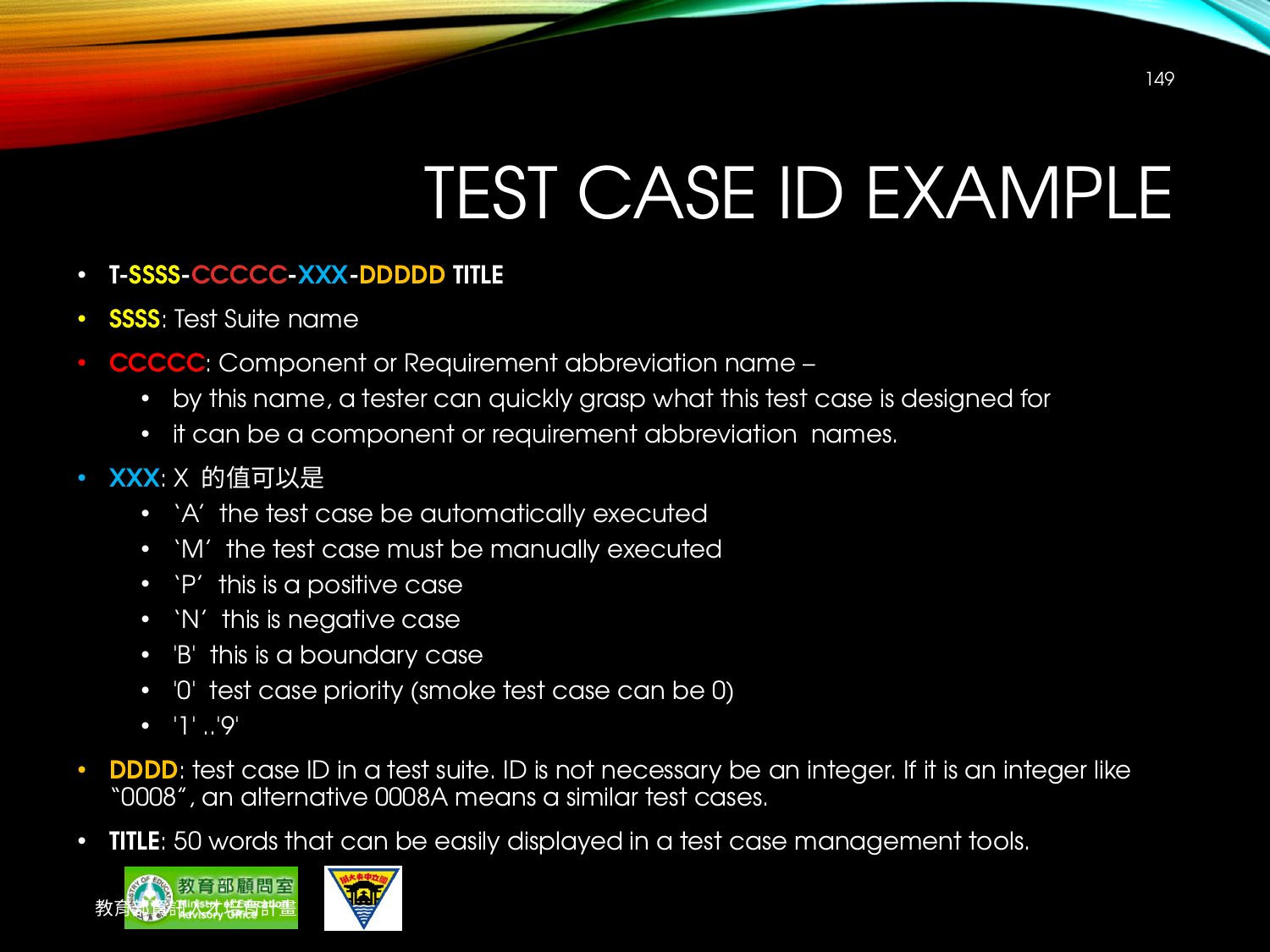

149
# Test Case ID example
T-SSSS-CCCCC-XXX-DDDDD TITLE
SSSS: Test Suite name
CCCCC: Component or Requirement abbreviation name –
by this name, a tester can quickly grasp what this test case is designed for
it can be a component or requirement abbreviation  names.
XXX: X 的值可以是
‘A’  the test case be automatically executed
‘M’  the test case must be manually executed
‘P’  this is a positive case
‘N’  this is negative case
'B'  this is a boundary case
'0'  test case priority (smoke test case can be 0)
'1' ..'9'
DDDD: test case ID in a test suite. ID is not necessary be an integer. If it is an integer like “0008”, an alternative 0008A means a similar test cases.
TITLE: 50 words that can be easily displayed in a test case management tools.

教育部資訊人才培育計畫